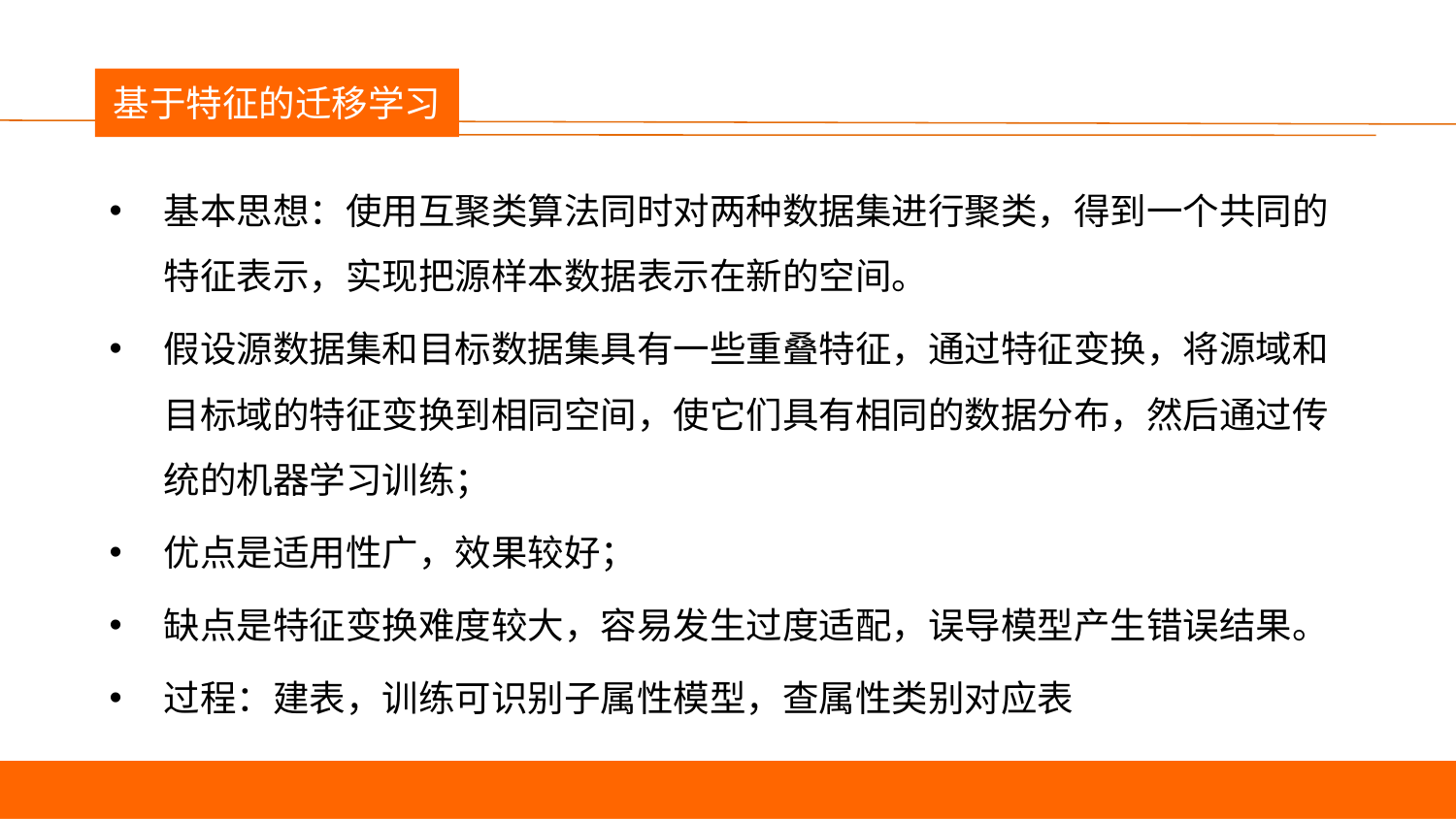

议程
基于特征的迁移学习

基本思想：使用互聚类算法同时对两种数据集进行聚类，得到一个共同的特征表示，实现把源样本数据表示在新的空间。
假设源数据集和目标数据集具有一些重叠特征，通过特征变换，将源域和目标域的特征变换到相同空间，使它们具有相同的数据分布，然后通过传统的机器学习训练；
优点是适用性广，效果较好；
缺点是特征变换难度较大，容易发生过度适配，误导模型产生错误结果。
过程：建表，训练可识别子属性模型，查属性类别对应表